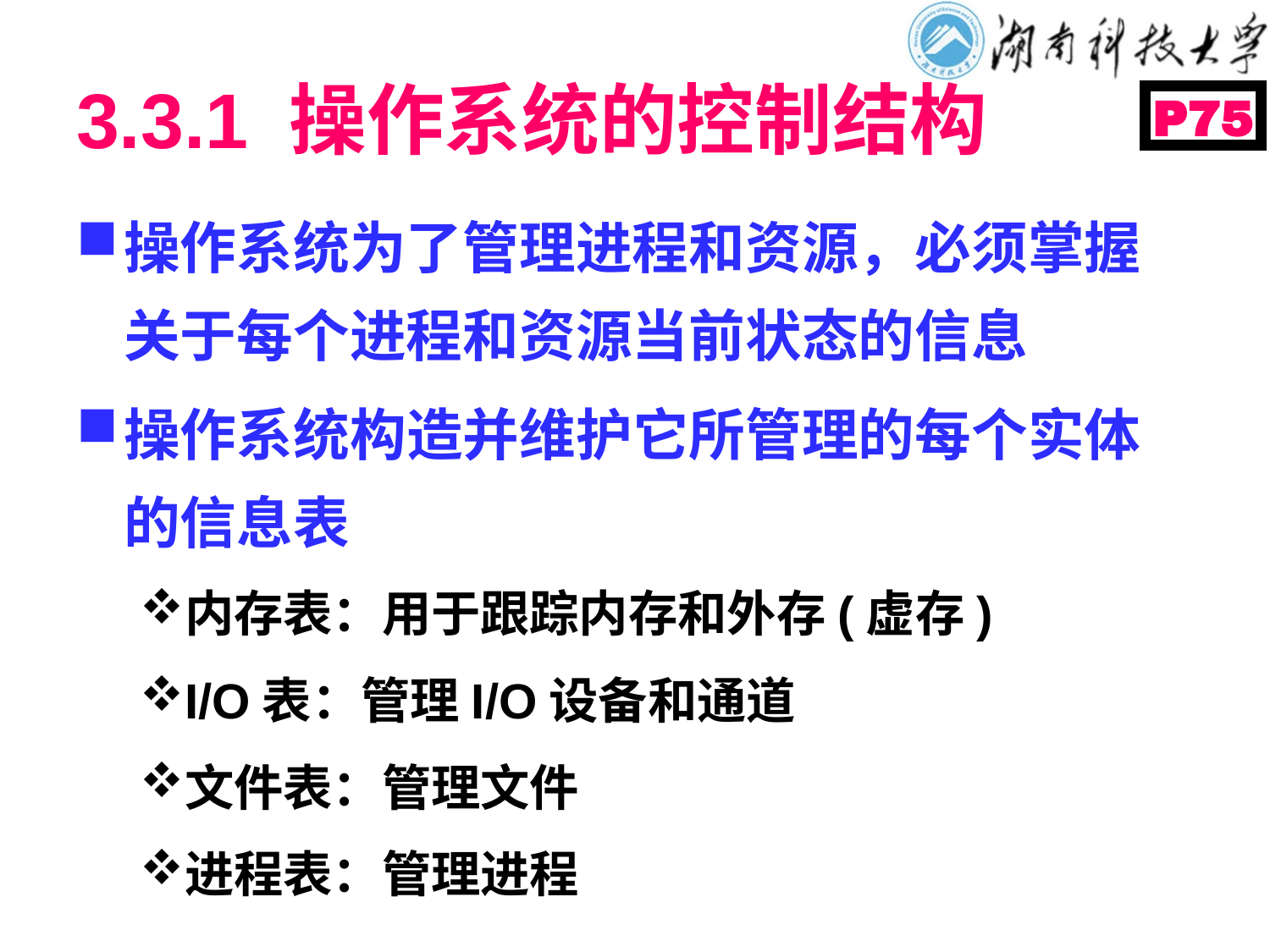

# 3.3.1 操作系统的控制结构
P75
操作系统为了管理进程和资源，必须掌握关于每个进程和资源当前状态的信息
操作系统构造并维护它所管理的每个实体的信息表
内存表：用于跟踪内存和外存(虚存)
I/O表：管理I/O设备和通道
文件表：管理文件
进程表：管理进程